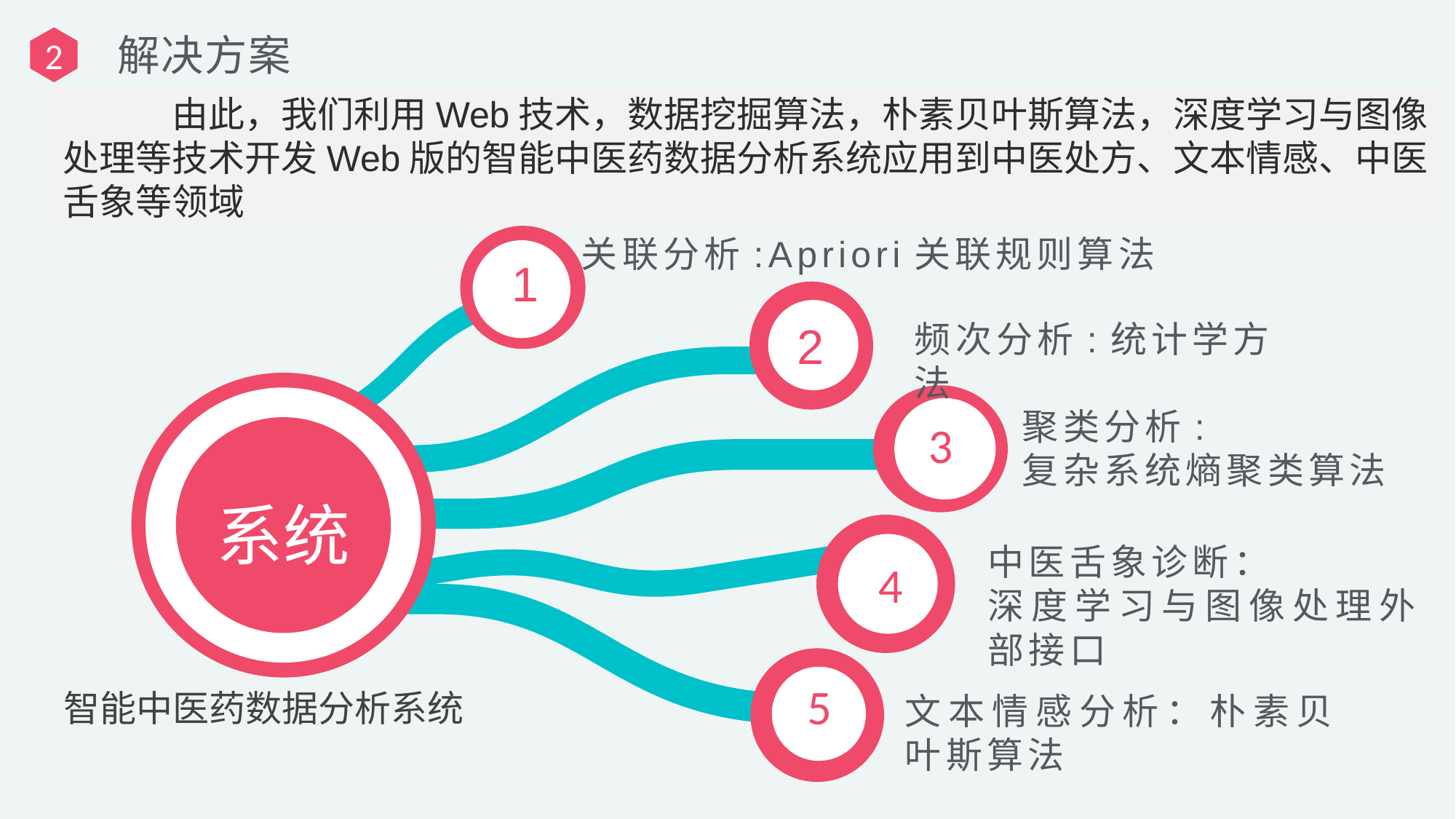

解决方案
2
	由此，我们利用Web技术，数据挖掘算法，朴素贝叶斯算法，深度学习与图像处理等技术开发Web版的智能中医药数据分析系统应用到中医处方、文本情感、中医舌象等领域

关联分析:Apriori关联规则算法

1

频次分析:统计学方法
2

聚类分析:
复杂系统熵聚类算法
3

系统

中医舌象诊断：
深度学习与图像处理外部接口

4

5
智能中医药数据分析系统
文本情感分析：朴素贝叶斯算法